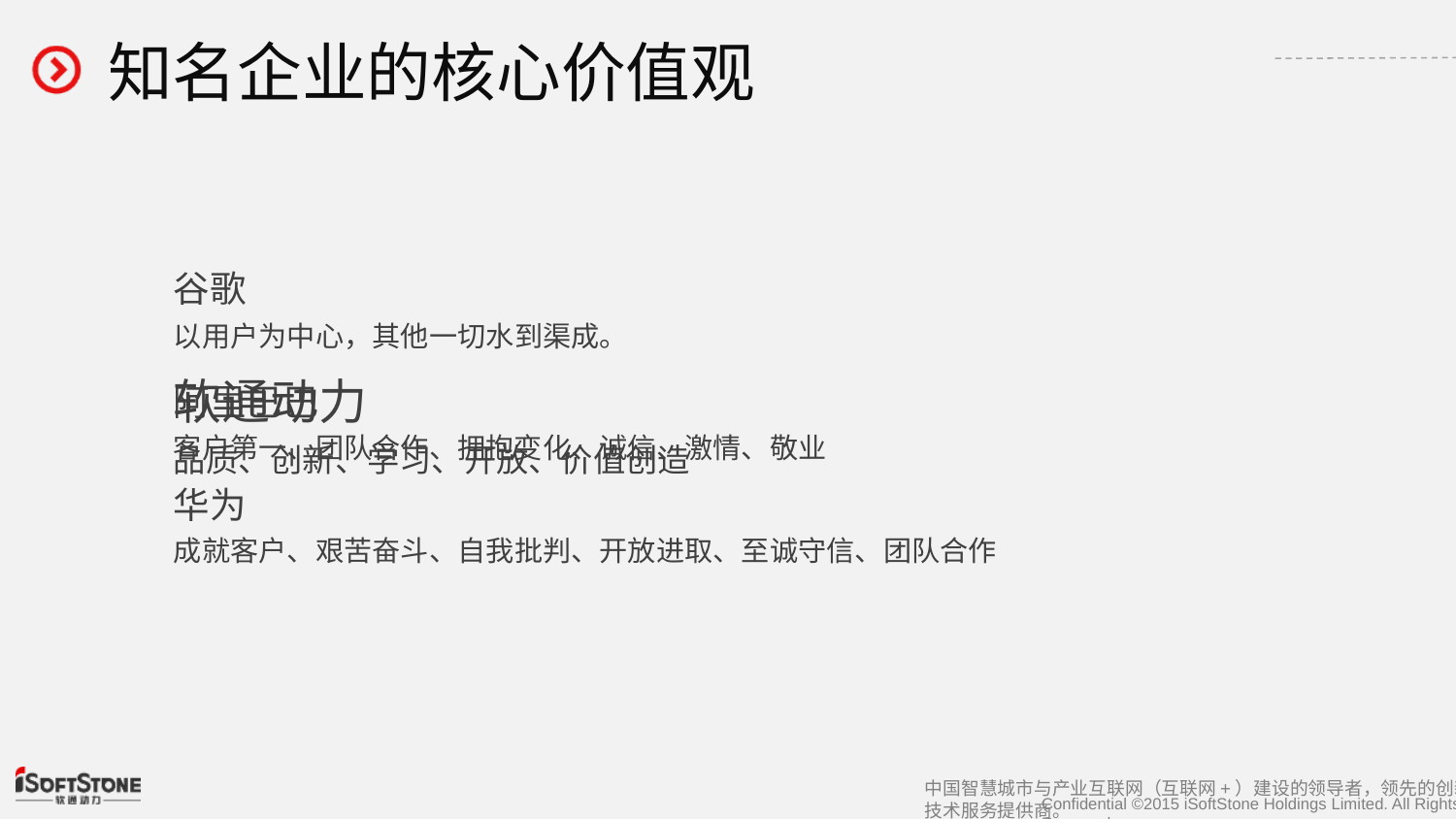

# 知名企业的核心价值观
谷歌
以用户为中心，其他一切水到渠成。
软通动力
品质、创新、学习、开放、价值创造
阿里巴巴
客户第一、团队合作、拥抱变化、诚信、激情、敬业
华为
成就客户、艰苦奋斗、自我批判、开放进取、至诚守信、团队合作